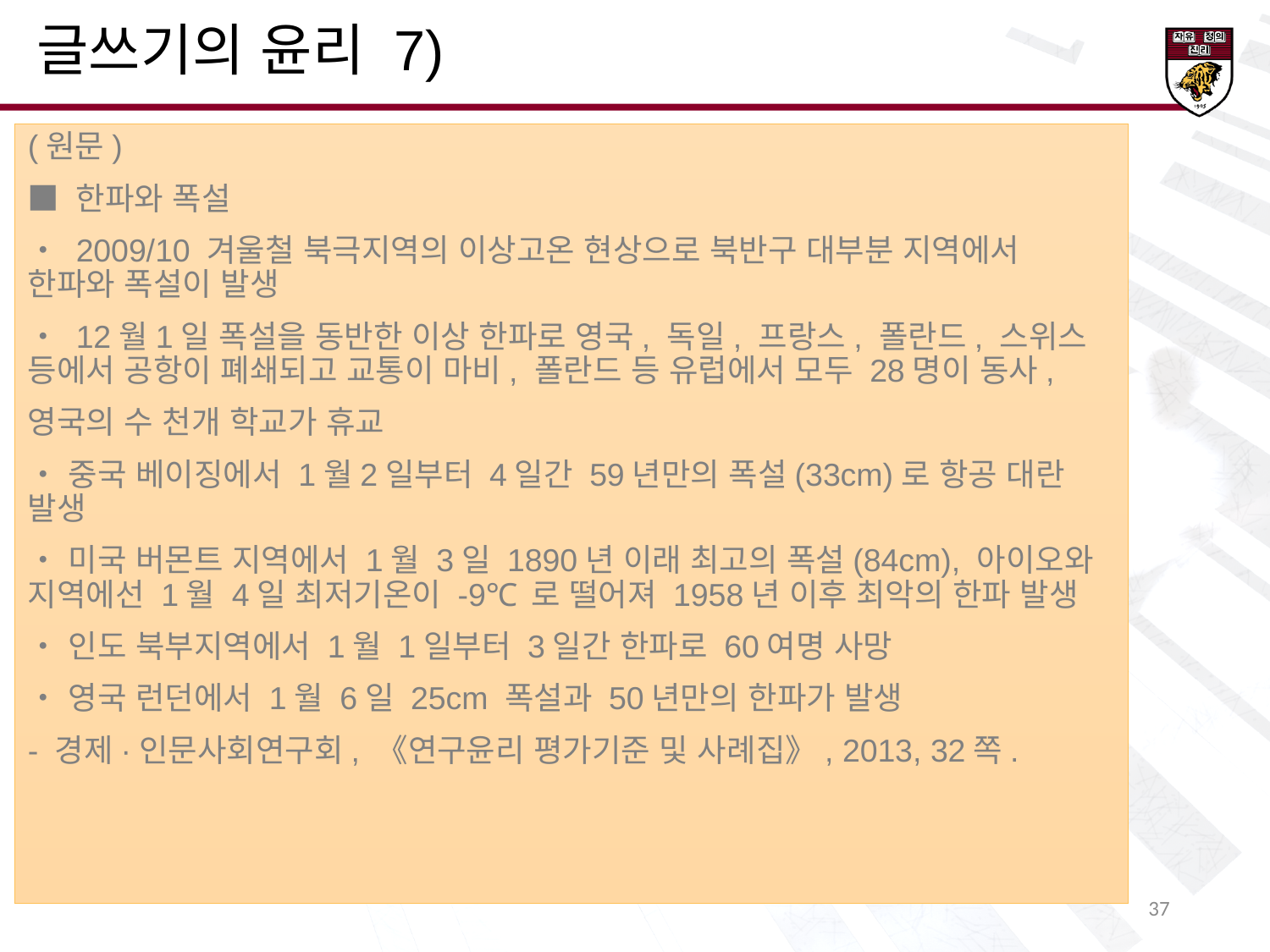

글쓰기의 윤리 7)
(원문)
■ 한파와 폭설
・ 2009/10 겨울철 북극지역의 이상고온 현상으로 북반구 대부분 지역에서 한파와 폭설이 발생
・ 12월1일 폭설을 동반한 이상 한파로 영국, 독일, 프랑스, 폴란드, 스위스 등에서 공항이 폐쇄되고 교통이 마비, 폴란드 등 유럽에서 모두 28명이 동사,
영국의 수 천개 학교가 휴교
・ 중국 베이징에서 1월2일부터 4일간 59년만의 폭설(33cm)로 항공 대란 발생
・ 미국 버몬트 지역에서 1월 3일 1890년 이래 최고의 폭설(84cm), 아이오와 지역에선 1월 4일 최저기온이 -9℃로 떨어져 1958년 이후 최악의 한파 발생
・ 인도 북부지역에서 1월 1일부터 3일간 한파로 60여명 사망
・ 영국 런던에서 1월 6일 25cm 폭설과 50년만의 한파가 발생
- 경제·인문사회연구회, 《연구윤리 평가기준 및 사례집》, 2013, 32쪽.

37